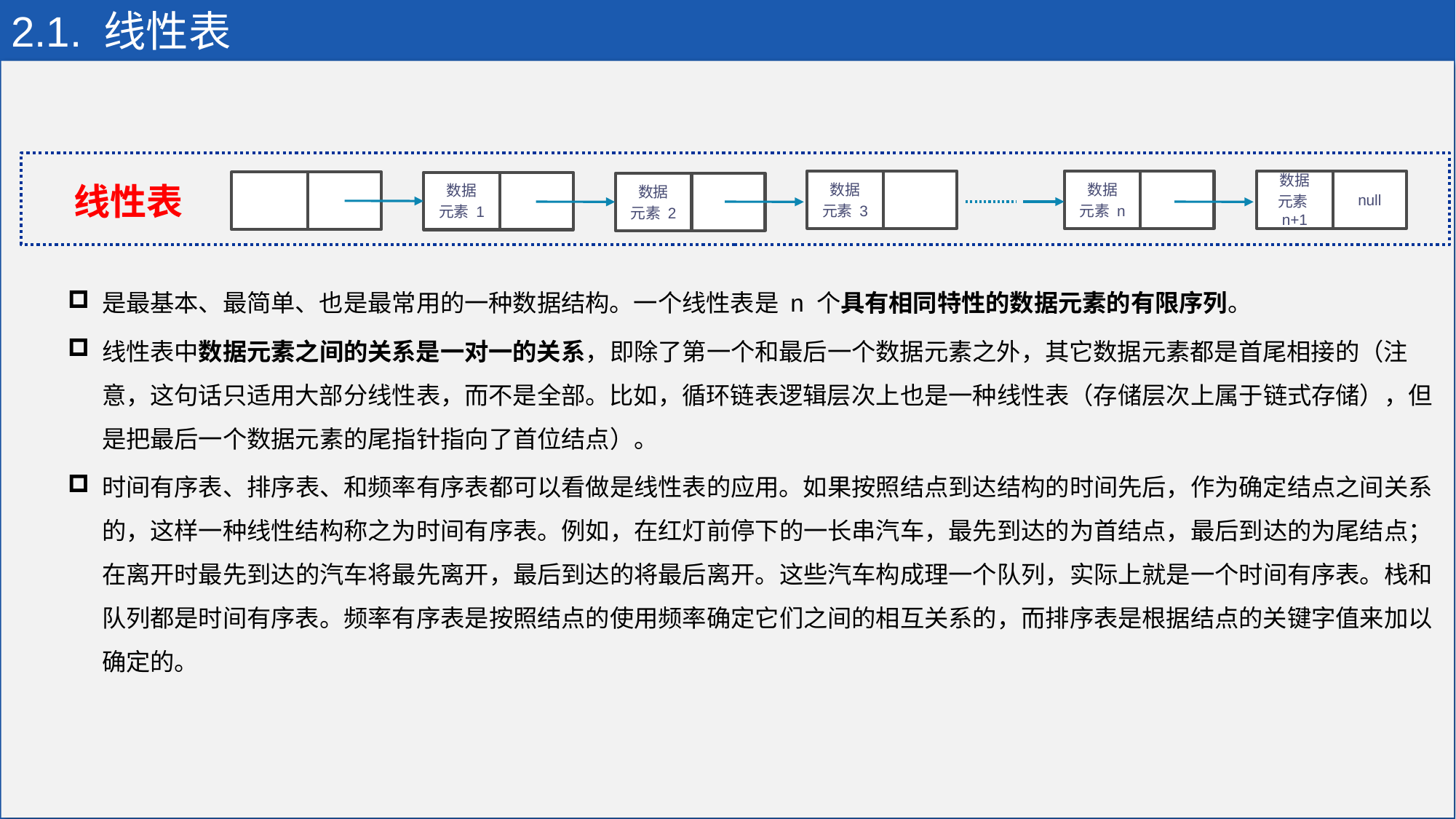

# 2.1. 线性表

数据
元素 3

数据
元素 n

数据
元素n+1
null

数据
元素 1

线性表
数据
元素 2

是最基本、最简单、也是最常用的一种数据结构。一个线性表是 n 个具有相同特性的数据元素的有限序列。
线性表中数据元素之间的关系是一对一的关系，即除了第一个和最后一个数据元素之外，其它数据元素都是首尾相接的（注意，这句话只适用大部分线性表，而不是全部。比如，循环链表逻辑层次上也是一种线性表（存储层次上属于链式存储），但是把最后一个数据元素的尾指针指向了首位结点）。
时间有序表、排序表、和频率有序表都可以看做是线性表的应用。如果按照结点到达结构的时间先后，作为确定结点之间关系的，这样一种线性结构称之为时间有序表。例如，在红灯前停下的一长串汽车，最先到达的为首结点，最后到达的为尾结点；在离开时最先到达的汽车将最先离开，最后到达的将最后离开。这些汽车构成理一个队列，实际上就是一个时间有序表。栈和队列都是时间有序表。频率有序表是按照结点的使用频率确定它们之间的相互关系的，而排序表是根据结点的关键字值来加以确定的。